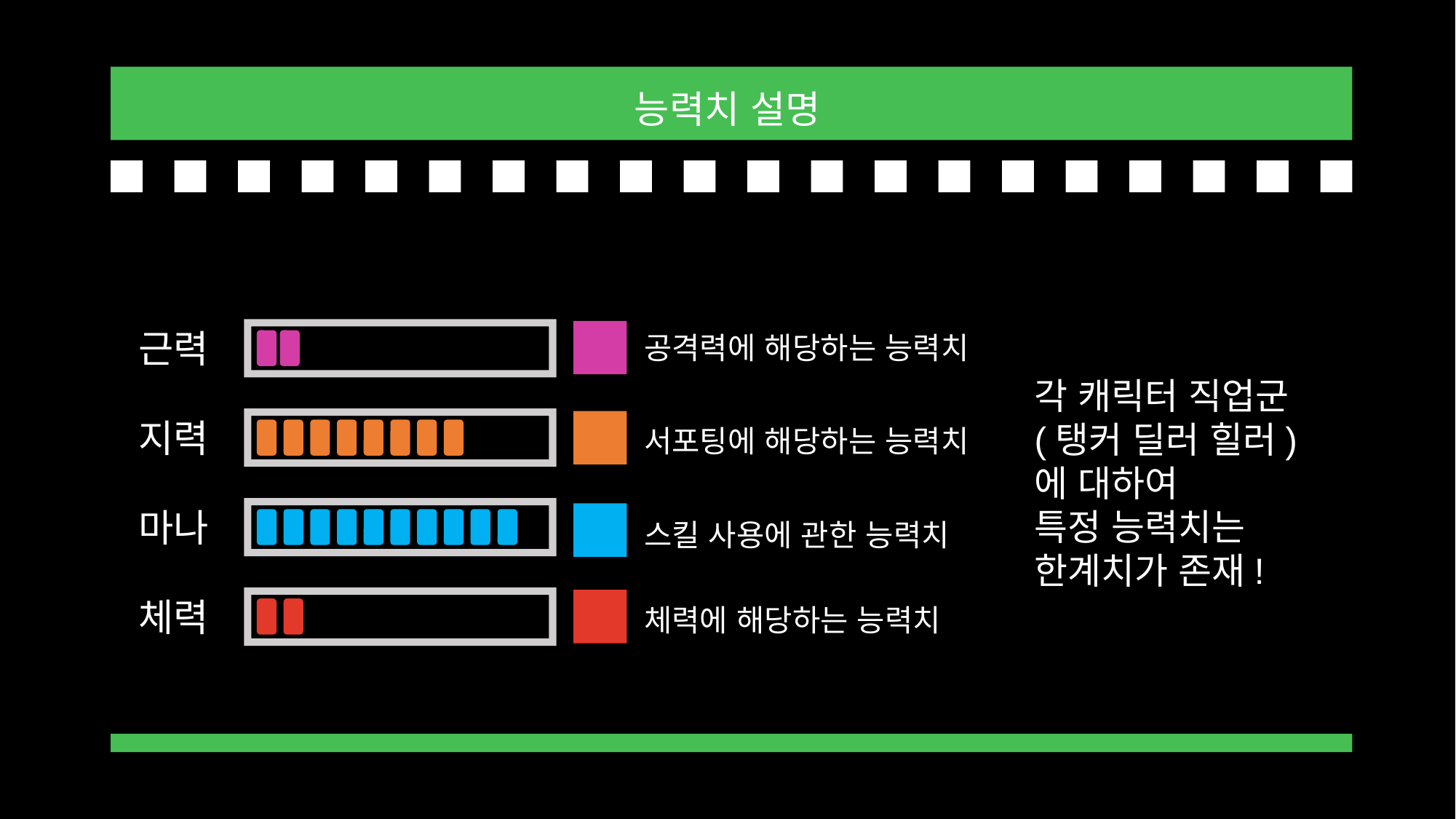

능력치 설명
공격력에 해당하는 능력치
각 캐릭터 직업군 (탱커 딜러 힐러)에 대하여
특정 능력치는 한계치가 존재!
근력

서포팅에 해당하는 능력치
지력

마나
스킬 사용에 관한 능력치

체력에 해당하는 능력치
체력